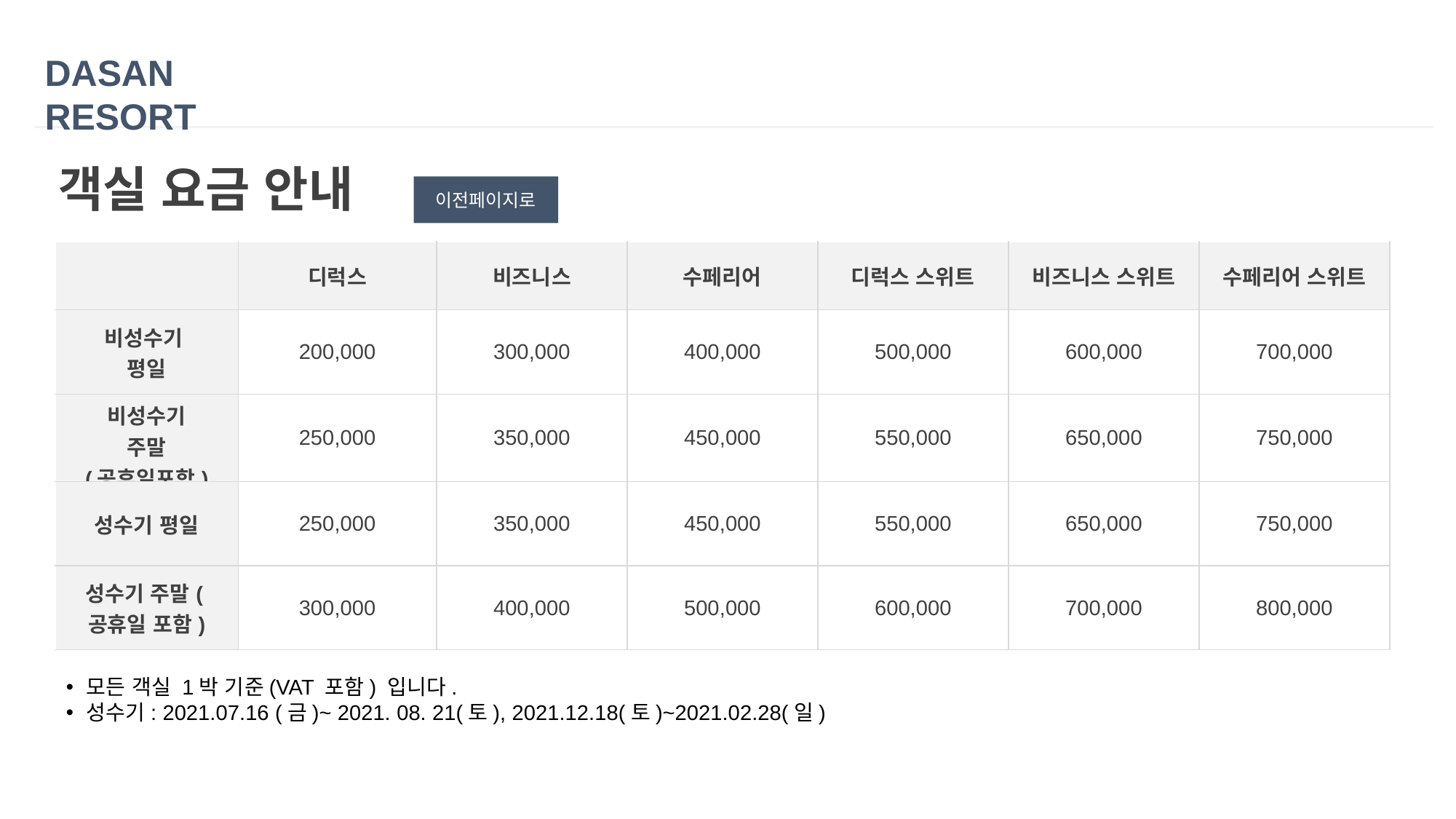

DASAN RESORT
객실 요금 안내
이전페이지로
|  | 디럭스 | 비즈니스 | 수페리어 | 디럭스 스위트 | 비즈니스 스위트 | 수페리어 스위트 |
| --- | --- | --- | --- | --- | --- | --- |
| 비성수기 평일 | 200,000 | 300,000 | 400,000 | 500,000 | 600,000 | 700,000 |
| 비성수기 주말 (공휴일포함) | 250,000 | 350,000 | 450,000 | 550,000 | 650,000 | 750,000 |
| 성수기 평일 | 250,000 | 350,000 | 450,000 | 550,000 | 650,000 | 750,000 |
| 성수기 주말(공휴일 포함) | 300,000 | 400,000 | 500,000 | 600,000 | 700,000 | 800,000 |
모든 객실 1박 기준(VAT 포함) 입니다.
성수기: 2021.07.16 (금)~ 2021. 08. 21(토), 2021.12.18(토)~2021.02.28(일)